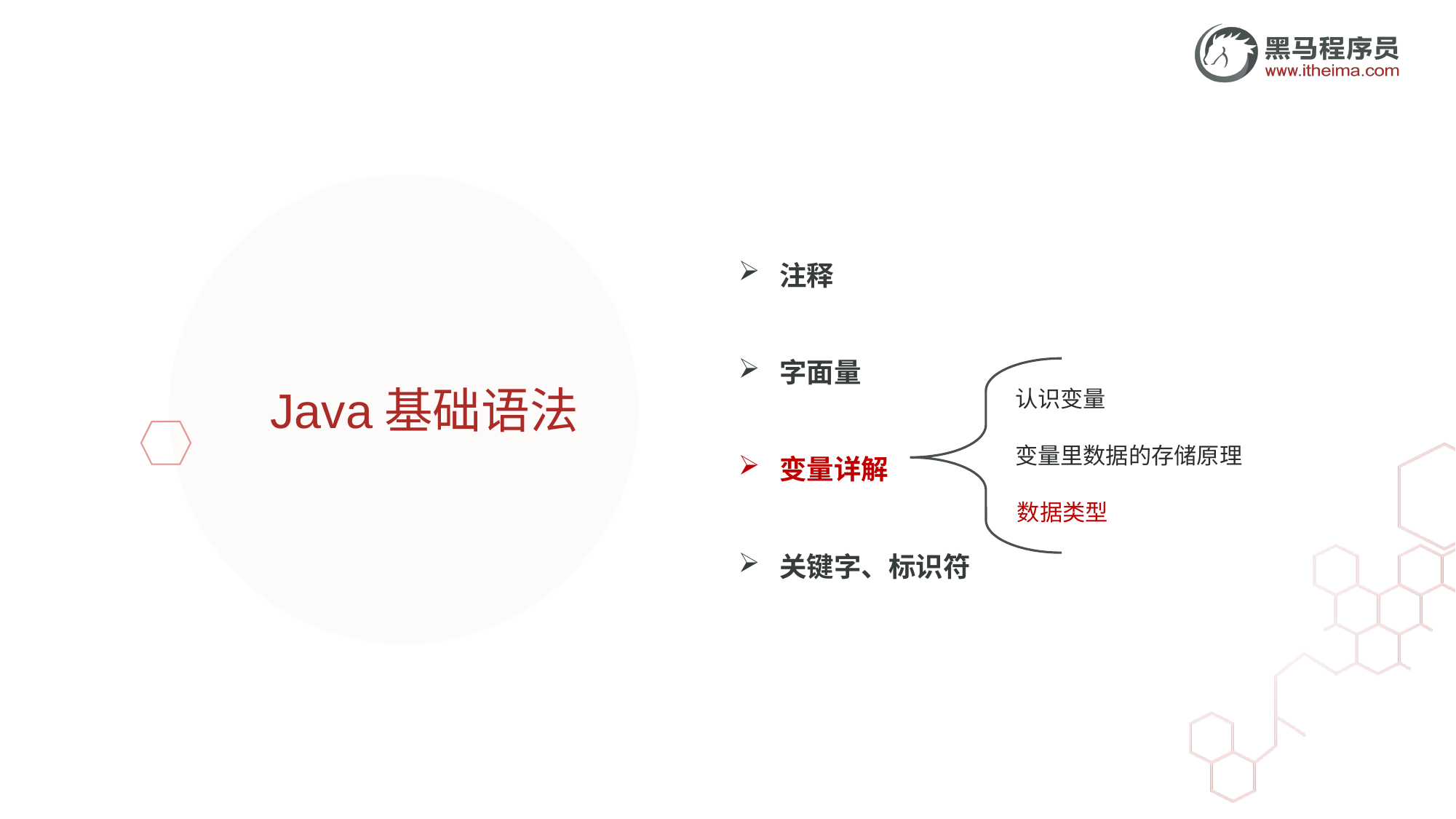

注释
字面量
变量详解
关键字、标识符

认识变量
变量里数据的存储原理
数据类型